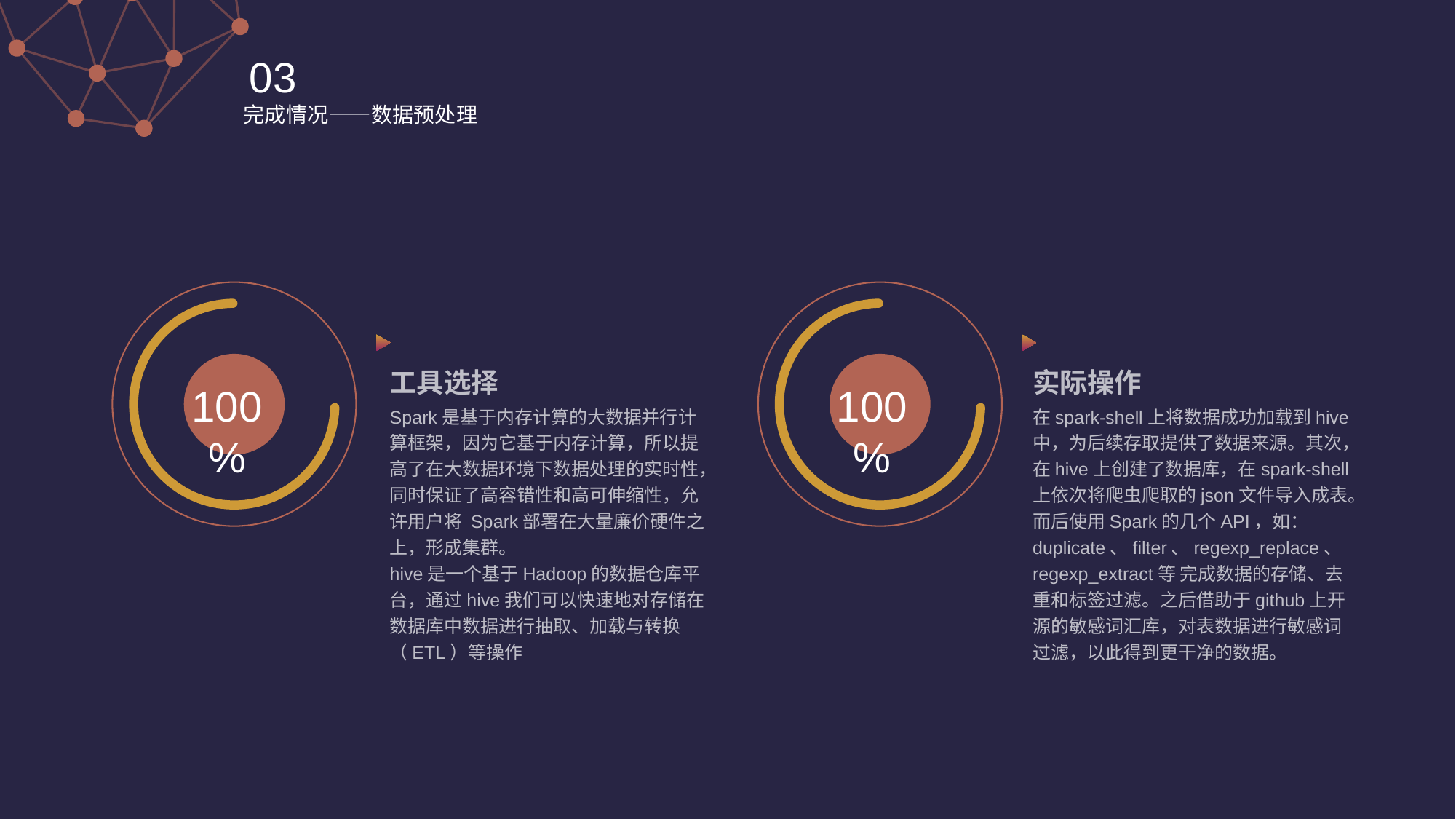

03
完成情况——数据预处理

100%

100%
工具选择
Spark是基于内存计算的大数据并行计算框架，因为它基于内存计算，所以提高了在大数据环境下数据处理的实时性，同时保证了高容错性和高可伸缩性，允许用户将 Spark部署在大量廉价硬件之上，形成集群。
hive是一个基于Hadoop的数据仓库平台，通过hive我们可以快速地对存储在数据库中数据进行抽取、加载与转换（ETL）等操作
实际操作
在spark-shell上将数据成功加载到hive中，为后续存取提供了数据来源。其次，在hive上创建了数据库，在spark-shell上依次将爬虫爬取的json文件导入成表。而后使用Spark的几个API，如：duplicate、filter、regexp_replace、regexp_extract等 完成数据的存储、去重和标签过滤。之后借助于github上开源的敏感词汇库，对表数据进行敏感词过滤，以此得到更干净的数据。